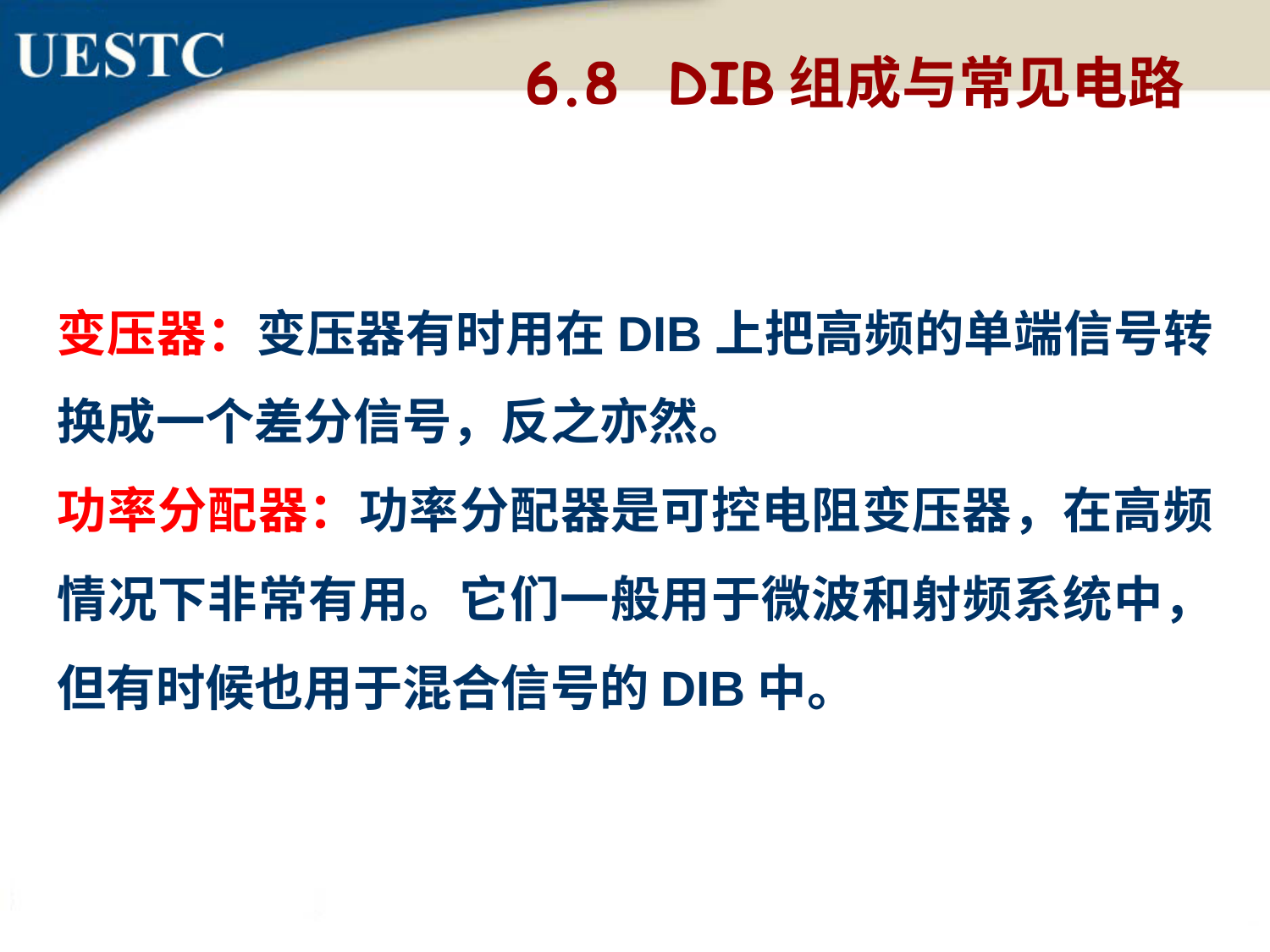

6.8  DIB组成与常见电路
变压器：变压器有时用在DIB上把高频的单端信号转换成一个差分信号，反之亦然。
功率分配器：功率分配器是可控电阻变压器，在高频情况下非常有用。它们一般用于微波和射频系统中，但有时候也用于混合信号的DIB中。